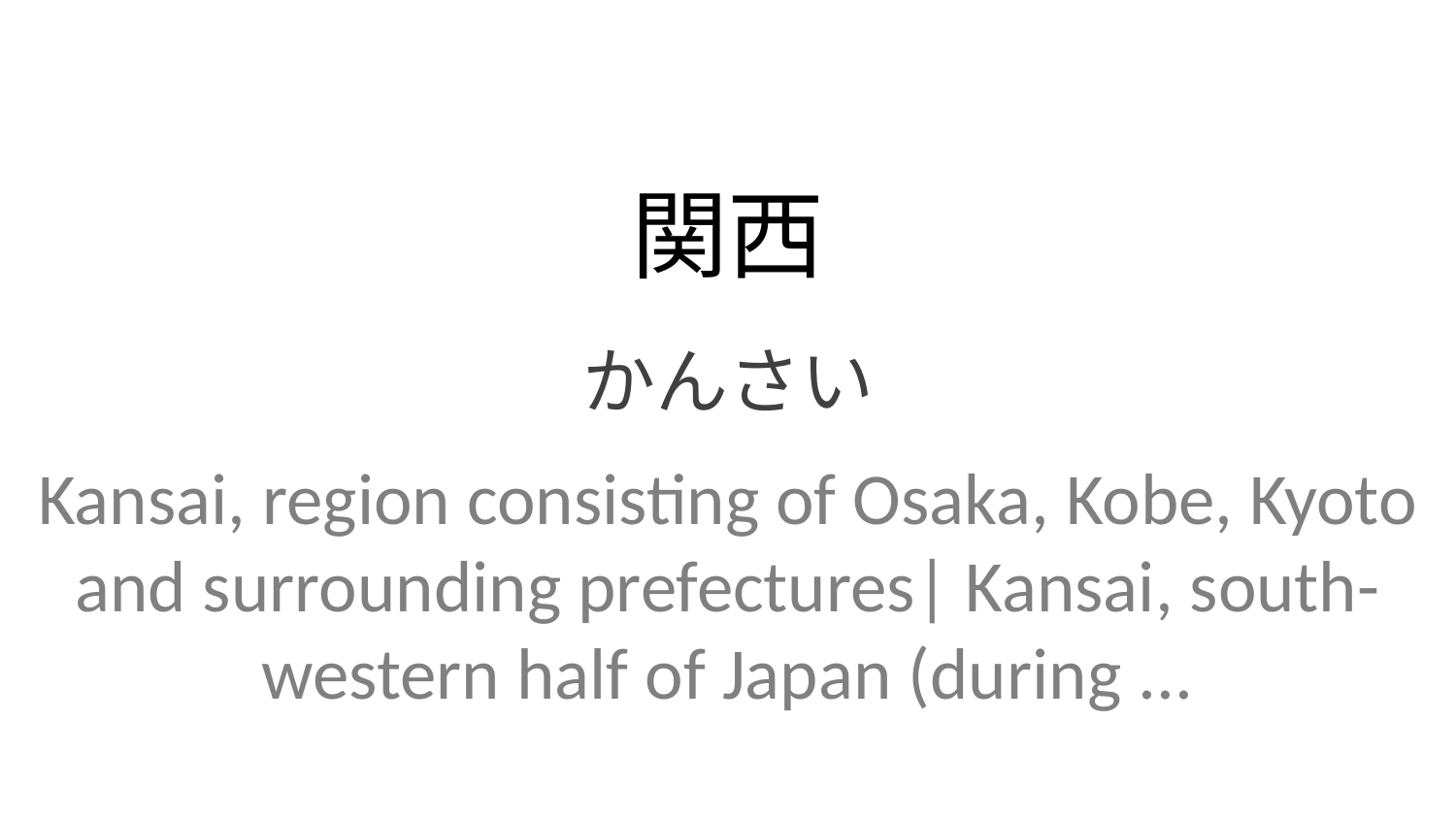

関西

かんさい
Kansai, region consisting of Osaka, Kobe, Kyoto and surrounding prefectures| Kansai, south-western half of Japan (during ...